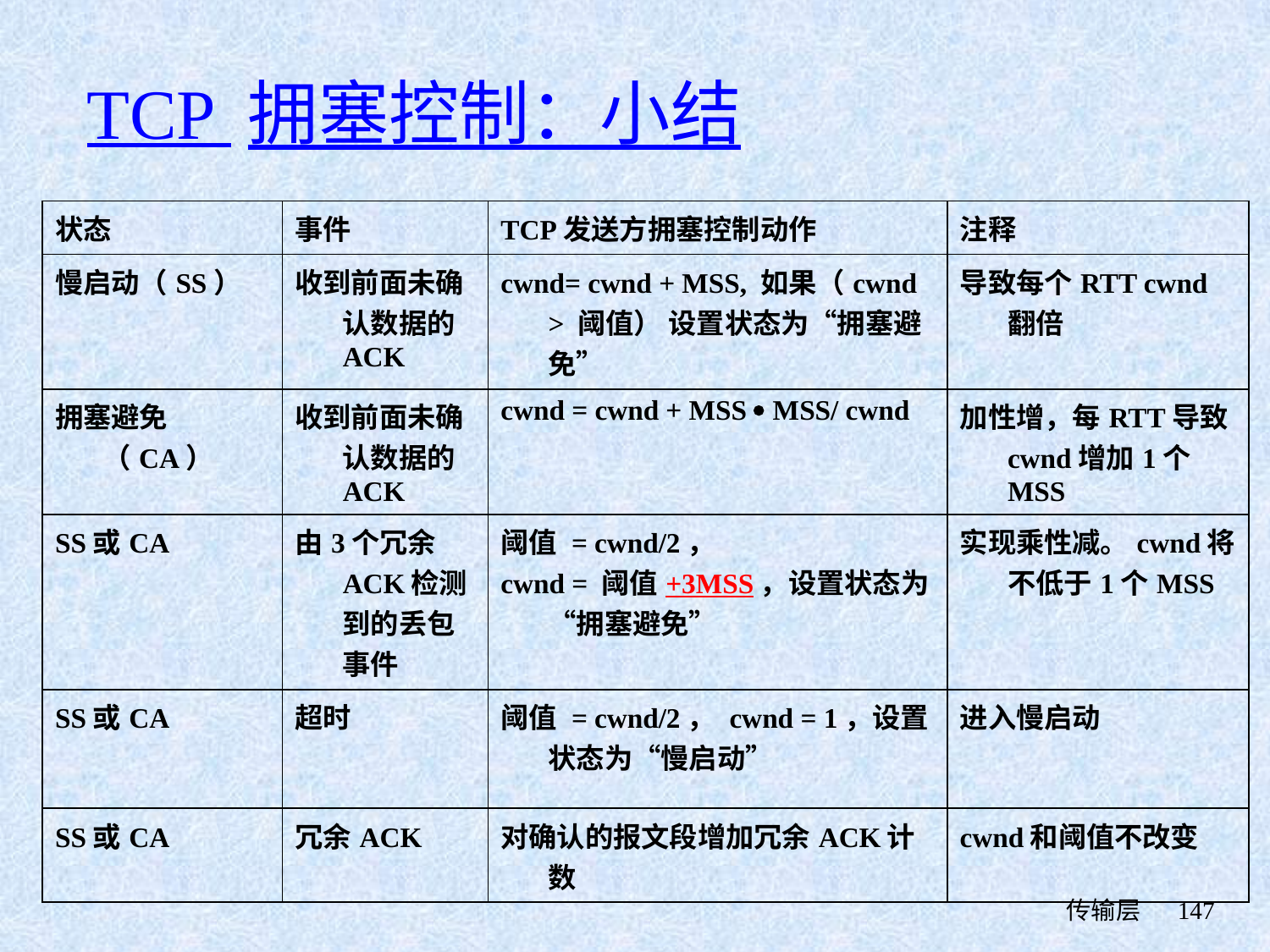

# TCP 拥塞控制：小结
| 状态 | 事件 | TCP发送方拥塞控制动作 | 注释 |
| --- | --- | --- | --- |
| 慢启动（SS） | 收到前面未确认数据的ACK | cwnd= cwnd + MSS, 如果（cwnd > 阈值） 设置状态为“拥塞避免” | 导致每个RTT cwnd翻倍 |
| 拥塞避免（CA） | 收到前面未确认数据的ACK | cwnd = cwnd + MSS • MSS/ cwnd | 加性增，每RTT导致cwnd增加1个MSS |
| SS或CA | 由3个冗余ACK检测到的丢包事件 | 阈值 = cwnd/2， cwnd = 阈值+3MSS，设置状态为“拥塞避免” | 实现乘性减。cwnd将不低于1个MSS |
| SS或CA | 超时 | 阈值 = cwnd/2， cwnd = 1，设置状态为“慢启动” | 进入慢启动 |
| SS或CA | 冗余ACK | 对确认的报文段增加冗余ACK计数 | cwnd和阈值不改变 |
 传输层
147